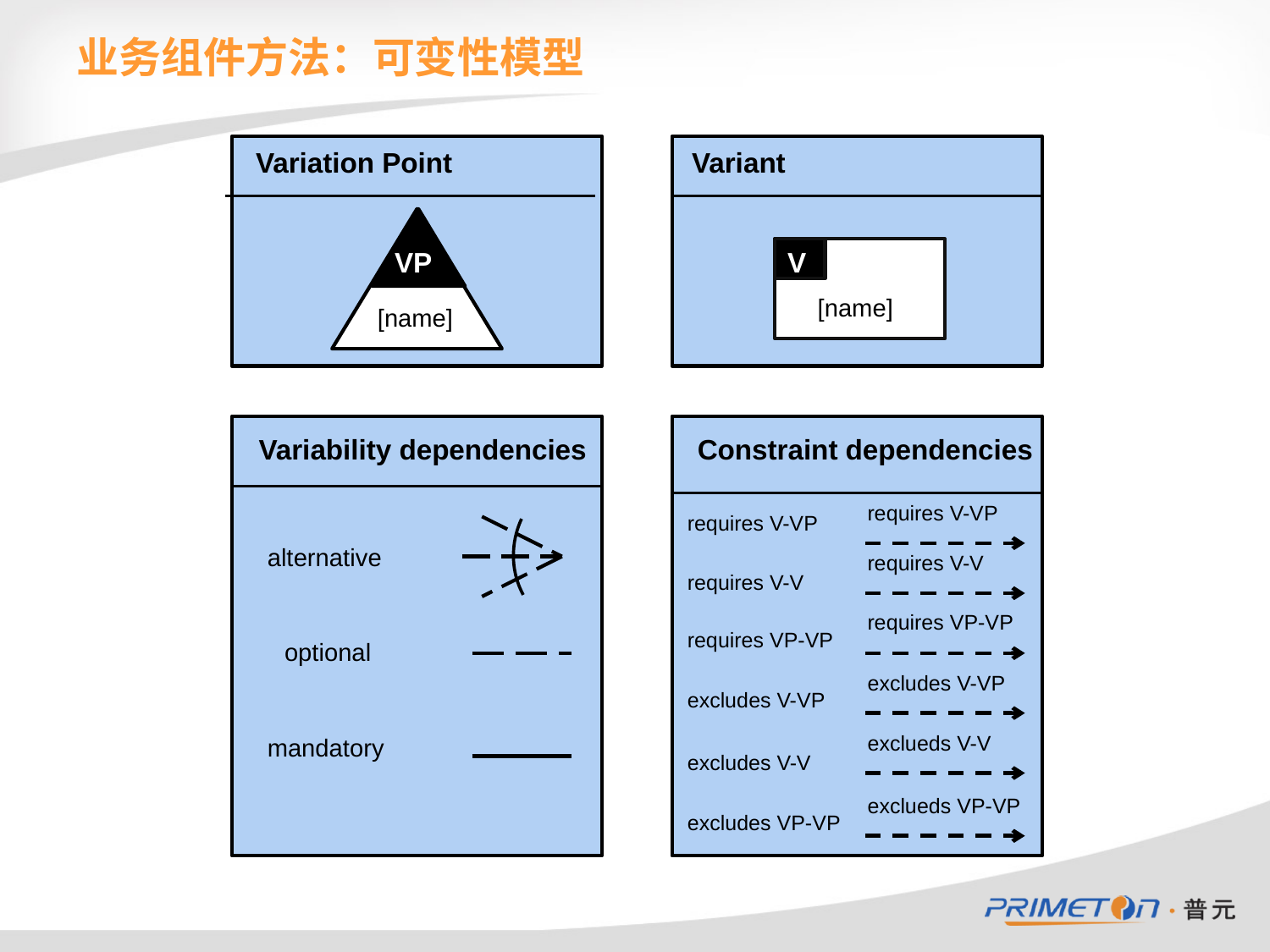

# 业务组件方法：可变性模型

Variation Point
Variant

VP

V
[name]
[name]

Variability dependencies
Constraint dependencies

requires V-VP
requires V-VP
alternative
requires V-V
requires V-V
requires VP-VP
requires VP-VP
optional
excludes V-VP
excludes V-VP
exclueds V-V
mandatory
excludes V-V
exclueds VP-VP
excludes VP-VP